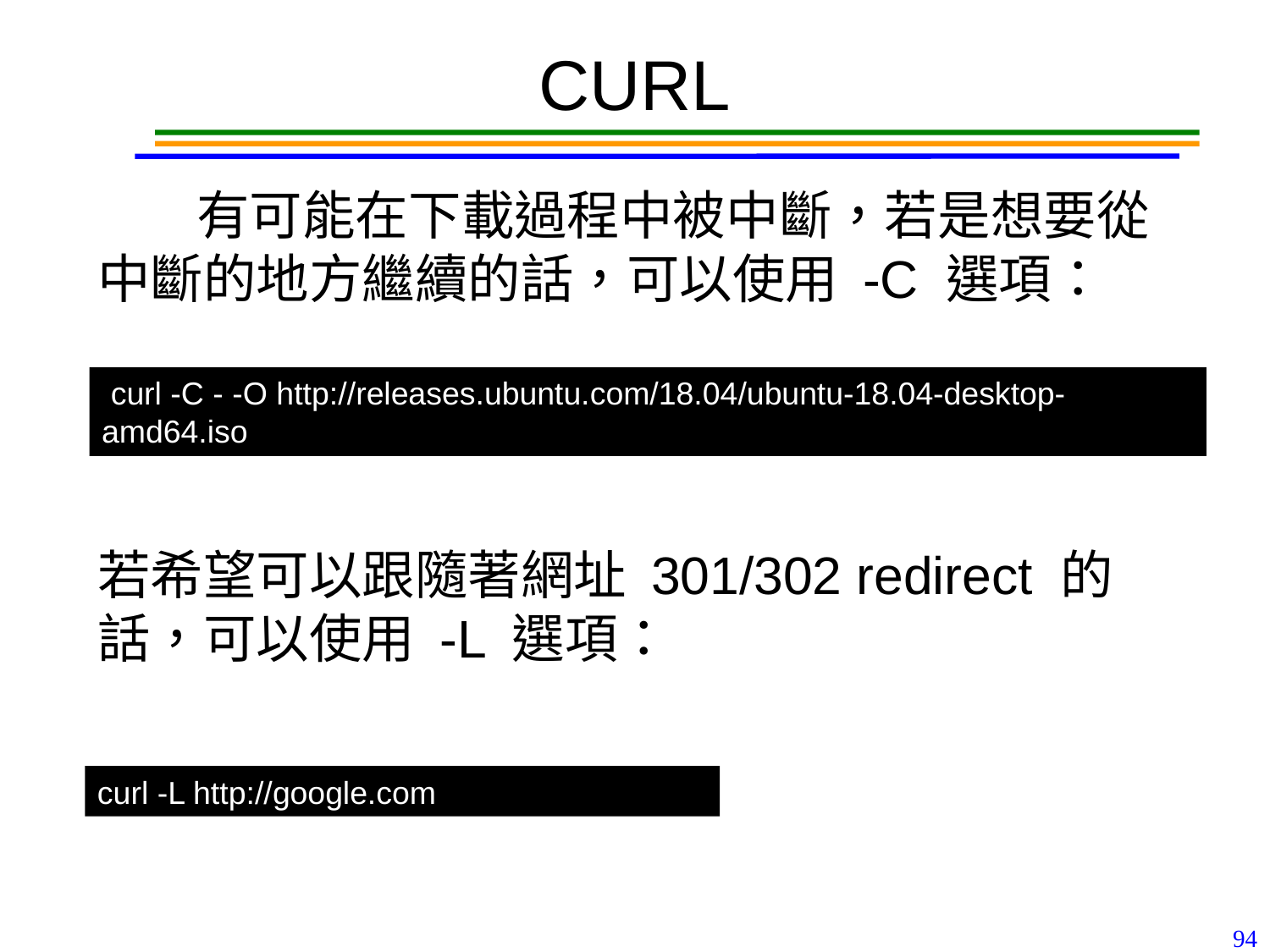

# CURL
有可能在下載過程中被中斷，若是想要從中斷的地方繼續的話，可以使用 -C 選項：

若希望可以跟隨著網址 301/302 redirect 的話，可以使用 -L 選項：
 curl -C - -O http://releases.ubuntu.com/18.04/ubuntu-18.04-desktop-amd64.iso
curl -L http://google.com
94